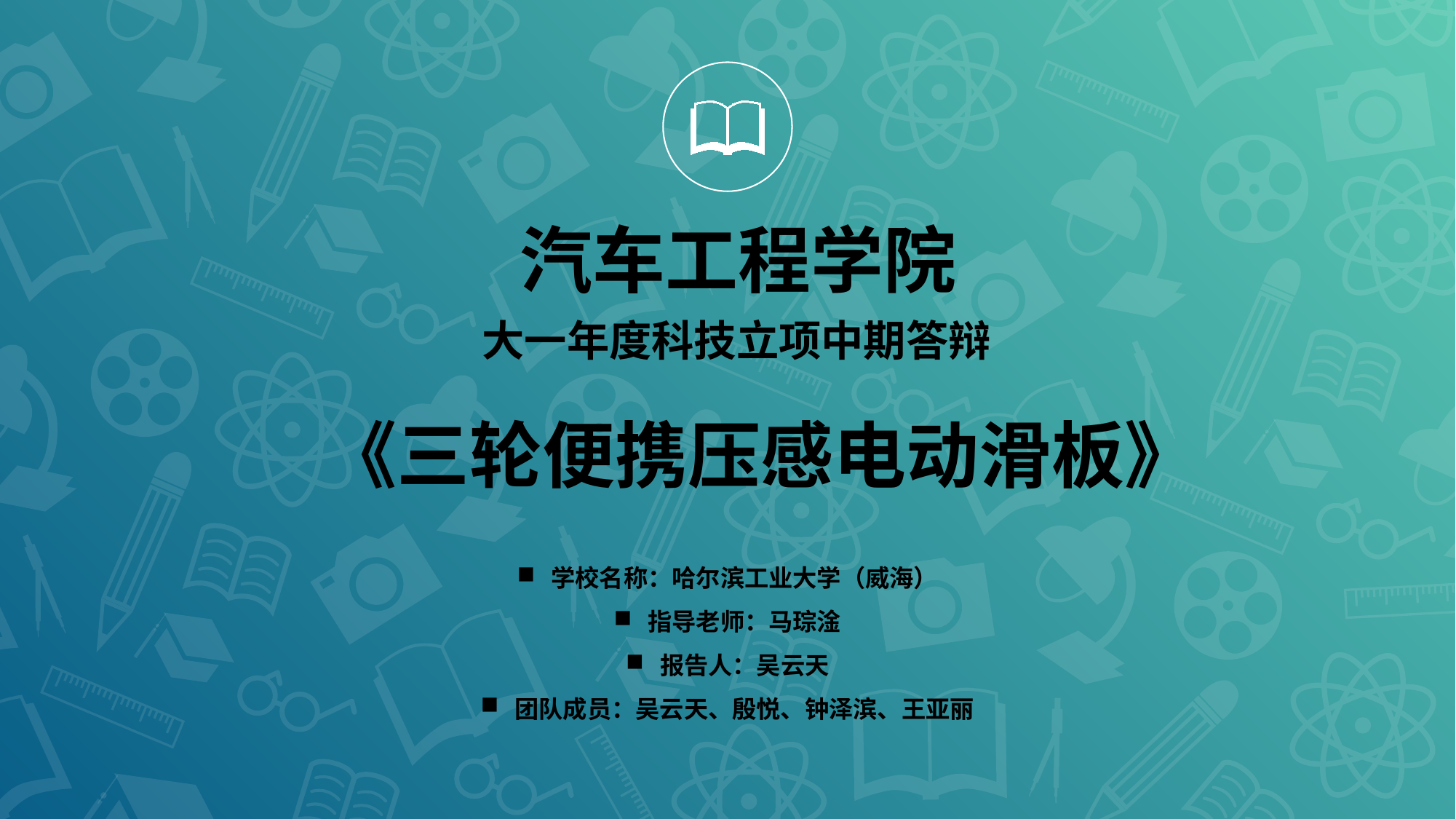

汽车工程学院
大一年度科技立项中期答辩
《三轮便携压感电动滑板》
学校名称：哈尔滨工业大学（威海）
指导老师：马琮淦
报告人：吴云天
团队成员：吴云天、殷悦、钟泽滨、王亚丽